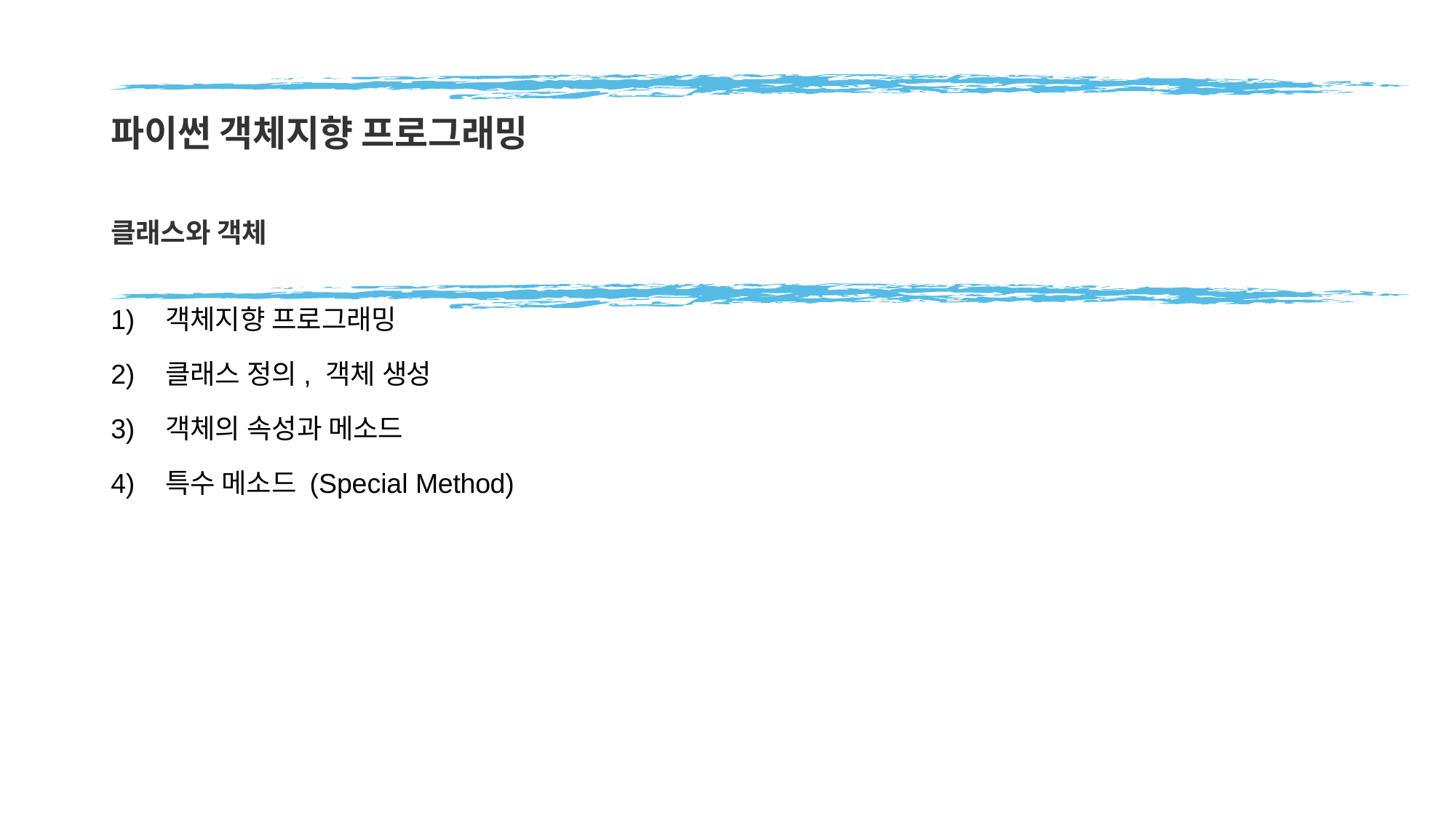

# 파이썬 객체지향 프로그래밍
클래스와 객체
객체지향 프로그래밍
클래스 정의, 객체 생성
객체의 속성과 메소드
특수 메소드 (Special Method)